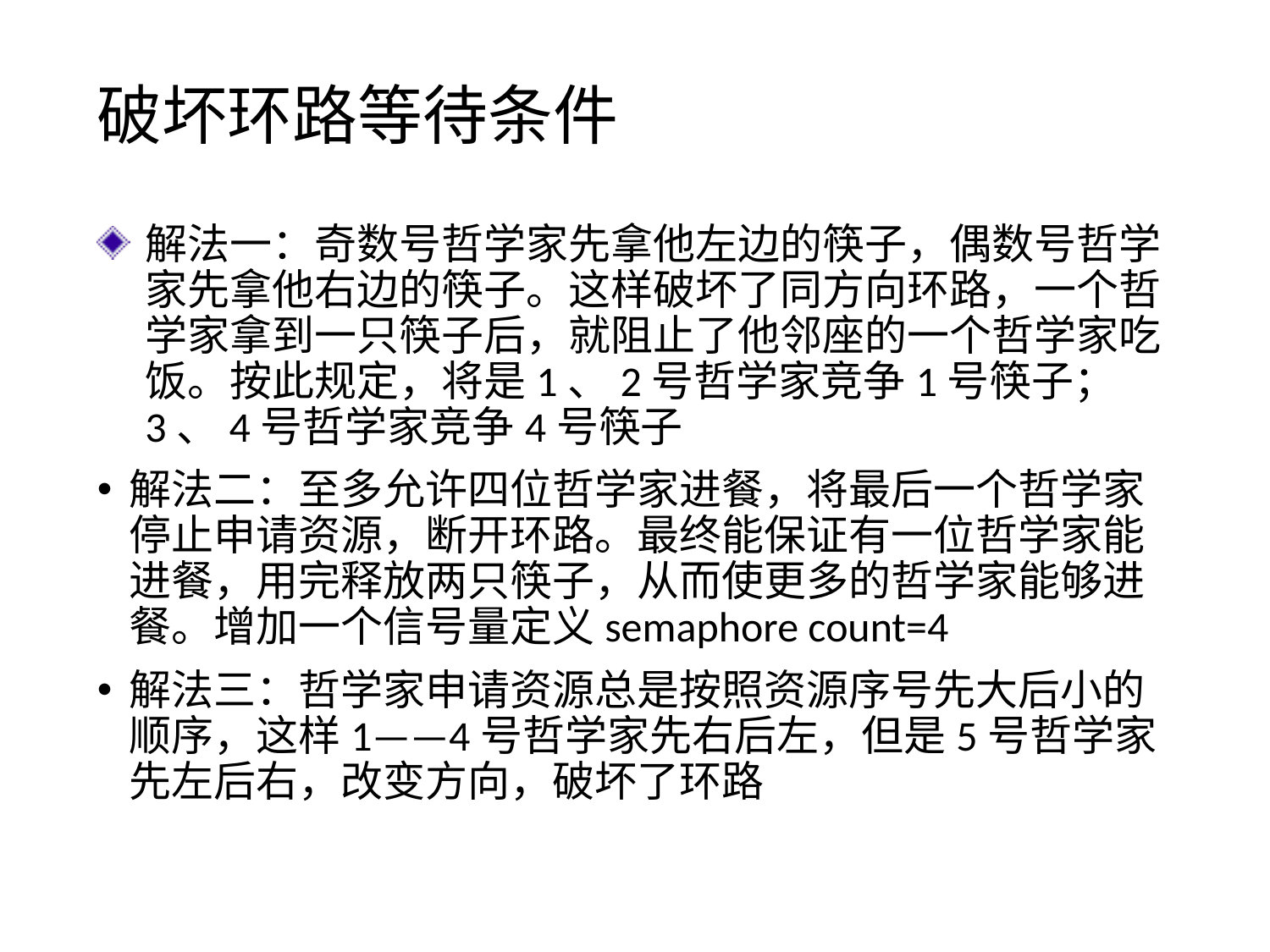

# 破坏环路等待条件
解法一：奇数号哲学家先拿他左边的筷子，偶数号哲学家先拿他右边的筷子。这样破坏了同方向环路，一个哲学家拿到一只筷子后，就阻止了他邻座的一个哲学家吃饭。按此规定，将是1、2号哲学家竞争1号筷子；3、4号哲学家竞争4号筷子
解法二：至多允许四位哲学家进餐，将最后一个哲学家停止申请资源，断开环路。最终能保证有一位哲学家能进餐，用完释放两只筷子，从而使更多的哲学家能够进餐。增加一个信号量定义semaphore count=4
解法三：哲学家申请资源总是按照资源序号先大后小的顺序，这样1——4号哲学家先右后左，但是5号哲学家先左后右，改变方向，破坏了环路